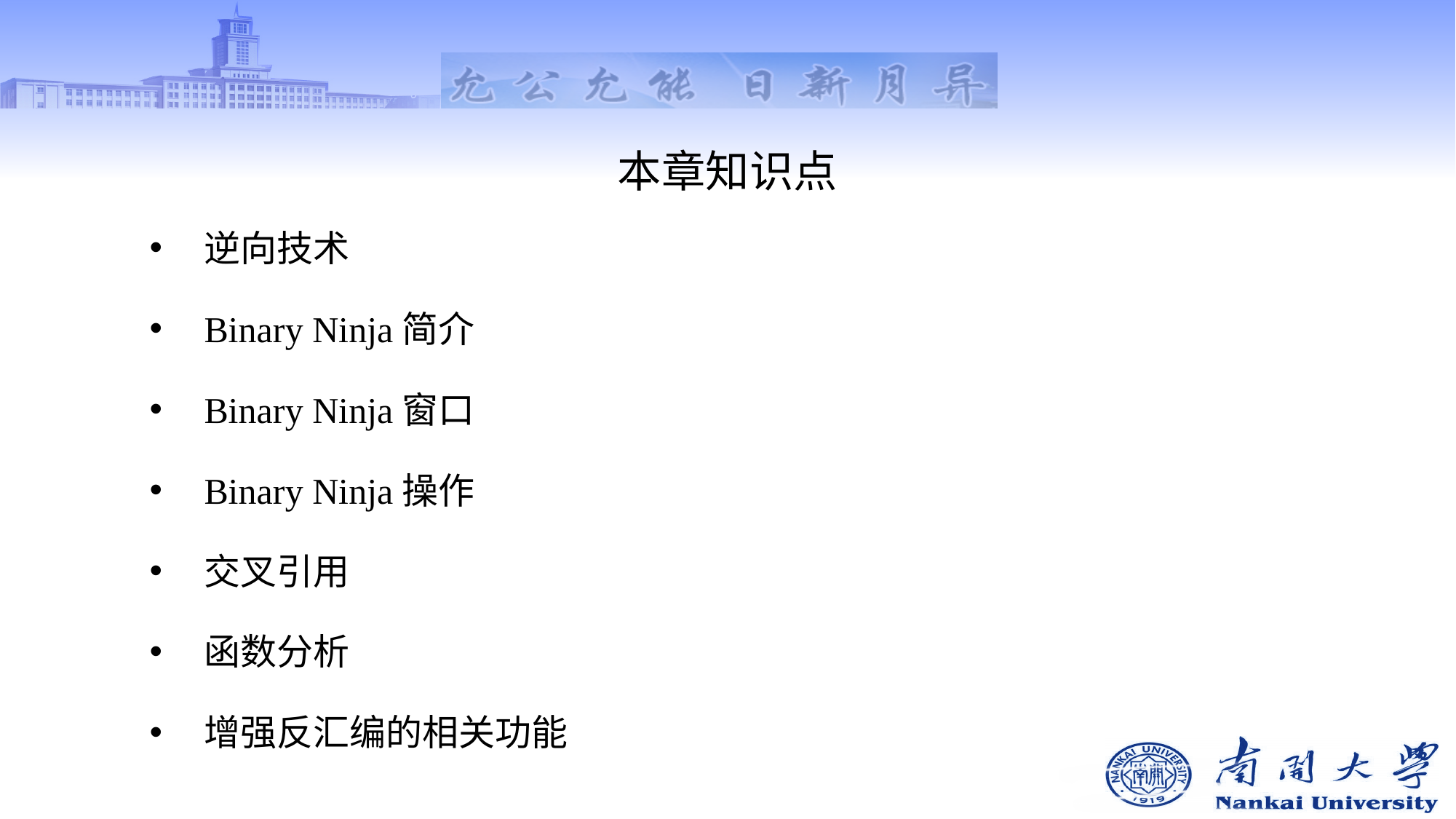

# 本章知识点
逆向技术
Binary Ninja简介
Binary Ninja窗口
Binary Ninja操作
交叉引用
函数分析
增强反汇编的相关功能